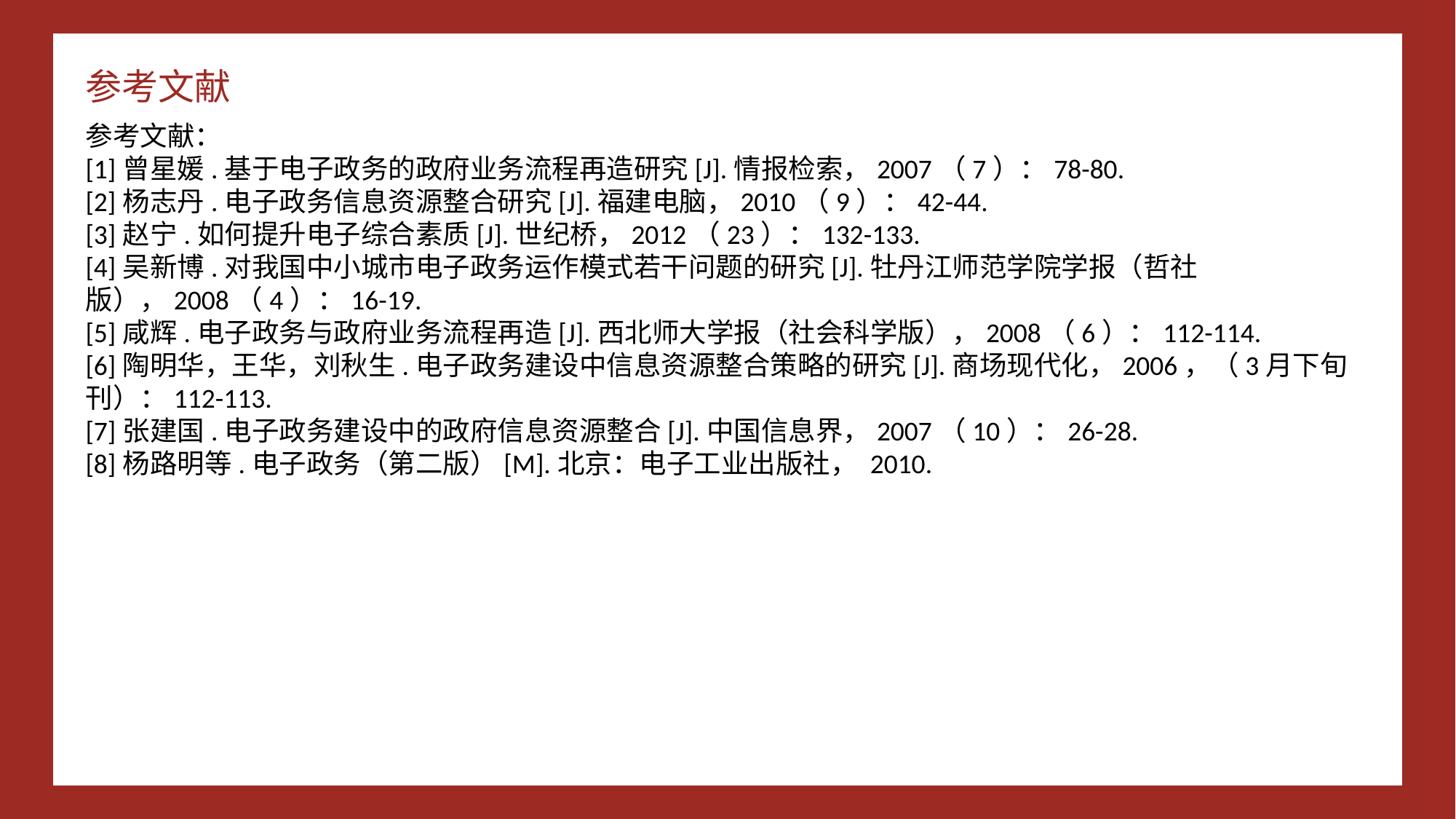

参考文献
参考文献：
[1]曾星媛.基于电子政务的政府业务流程再造研究[J].情报检索，2007（7）：78-80.
[2]杨志丹.电子政务信息资源整合研究[J].福建电脑，2010（9）：42-44.
[3]赵宁.如何提升电子综合素质[J].世纪桥，2012（23）：132-133.
[4]吴新博.对我国中小城市电子政务运作模式若干问题的研究[J].牡丹江师范学院学报（哲社版），2008（4）：16-19.
[5]咸辉.电子政务与政府业务流程再造[J].西北师大学报（社会科学版），2008（6）：112-114.
[6]陶明华，王华，刘秋生.电子政务建设中信息资源整合策略的研究[J].商场现代化，2006，（3月下旬刊）：112-113.
[7]张建国.电子政务建设中的政府信息资源整合[J].中国信息界，2007（10）：26-28.
[8]杨路明等.电子政务（第二版）[M].北京：电子工业出版社， 2010.
跨部门协作与信息共享